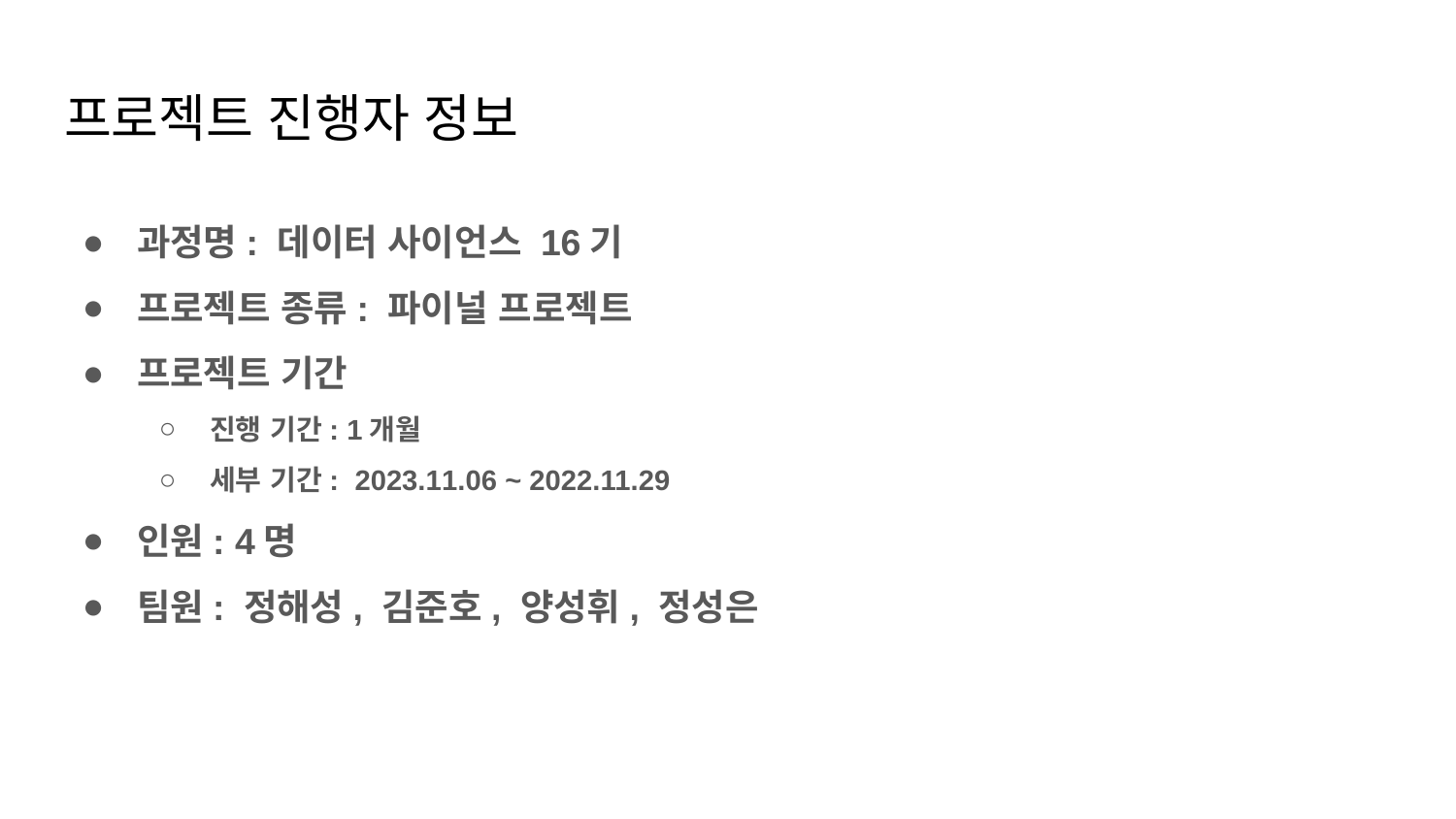

# 프로젝트 진행자 정보
과정명: 데이터 사이언스 16기
프로젝트 종류: 파이널 프로젝트
프로젝트 기간
진행 기간: 1개월
세부 기간:  2023.11.06 ~ 2022.11.29
인원: 4명
팀원: 정해성, 김준호, 양성휘, 정성은